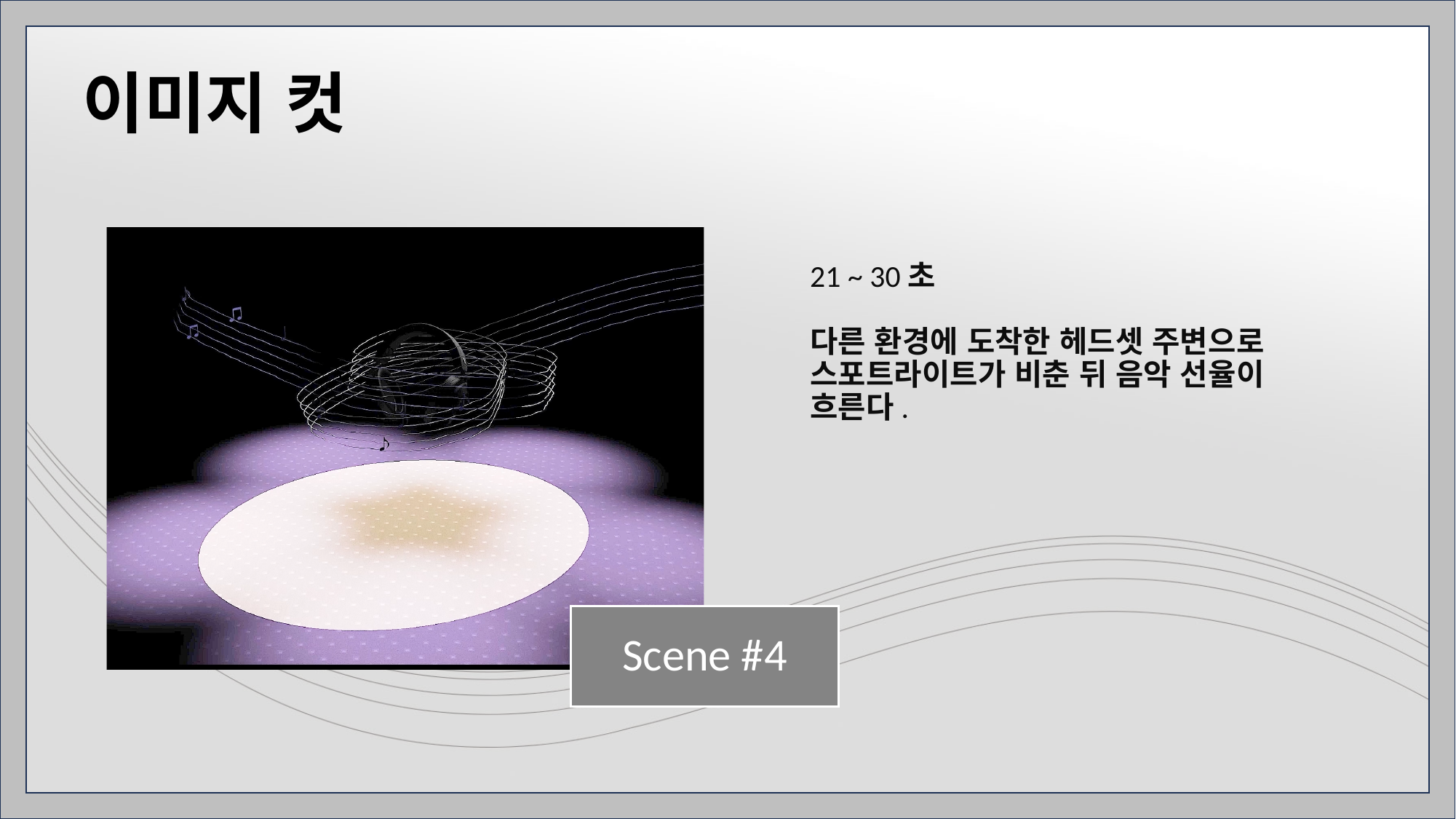

이미지 컷
Scene #4
# 21 ~ 30초 다른 환경에 도착한 헤드셋 주변으로 스포트라이트가 비춘 뒤 음악 선율이 흐른다.